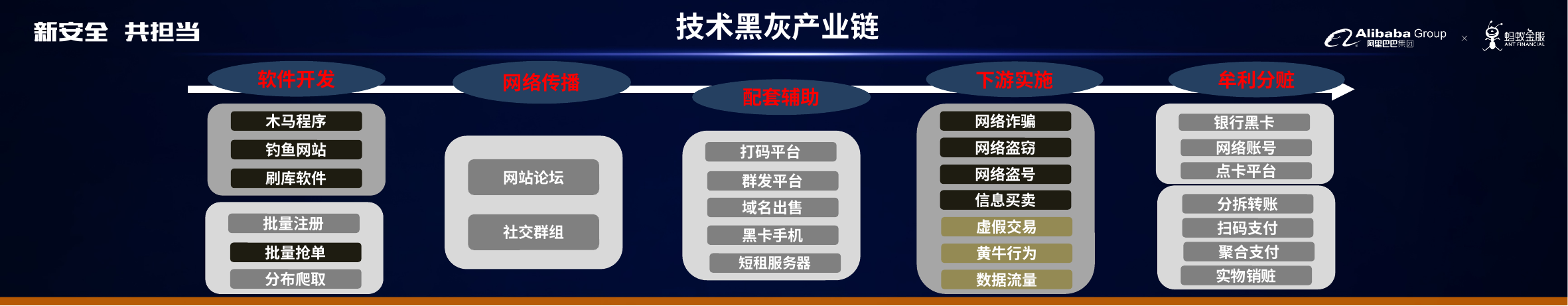

技术黑灰产业链
网络传播
软件开发

网络诈骗
网络盗窃
网络盗号
信息买卖
虚假交易
黄牛行为
数据流量

银行黑卡
网络账号
点卡平台

木马程序
钓鱼网站
刷库软件

打码平台
群发平台
域名出售
黑卡手机
短租服务器

网站论坛
社交群组

分拆转账

批量注册
批量抢单
分布爬取
扫码支付
聚合支付
实物销赃
下游实施
牟利分赃
配套辅助